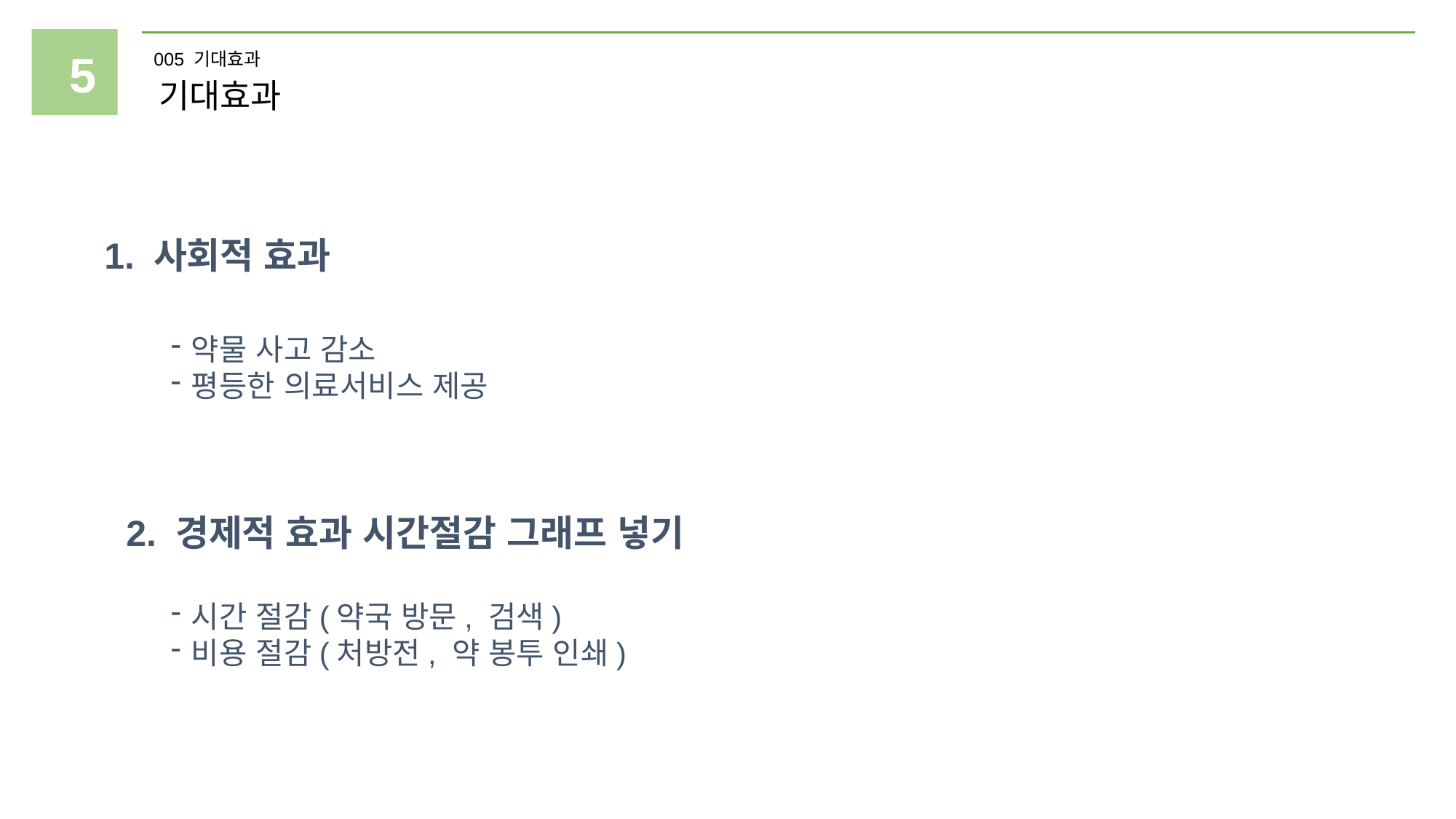

5
005 기대효과
기대효과
1. 사회적 효과
약물 사고 감소
평등한 의료서비스 제공
2. 경제적 효과 시간절감 그래프 넣기
시간 절감(약국 방문, 검색)
비용 절감(처방전, 약 봉투 인쇄)